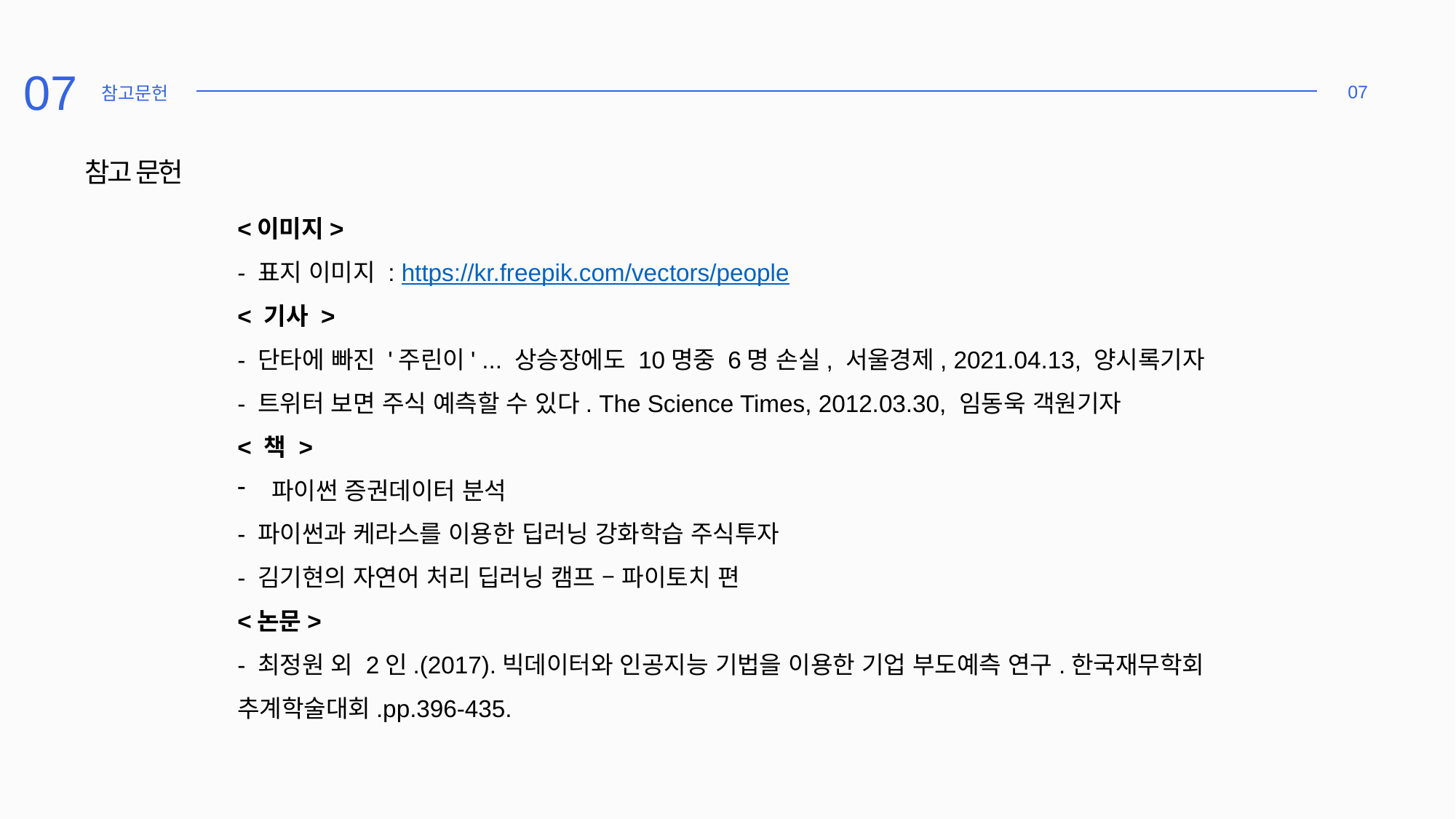

07
07
참고문헌
참고 문헌

<이미지>
- 표지 이미지 : https://kr.freepik.com/vectors/people
< 기사 >
- 단타에 빠진 '주린이' ... 상승장에도 10명중 6명 손실, 서울경제, 2021.04.13, 양시록기자
- 트위터 보면 주식 예측할 수 있다. The Science Times, 2012.03.30, 임동욱 객원기자
< 책 >
파이썬 증권데이터 분석
- 파이썬과 케라스를 이용한 딥러닝 강화학습 주식투자
- 김기현의 자연어 처리 딥러닝 캠프 – 파이토치 편
<논문>
- 최정원 외 2인.(2017).빅데이터와 인공지능 기법을 이용한 기업 부도예측 연구.한국재무학회 추계학술대회.pp.396-435.